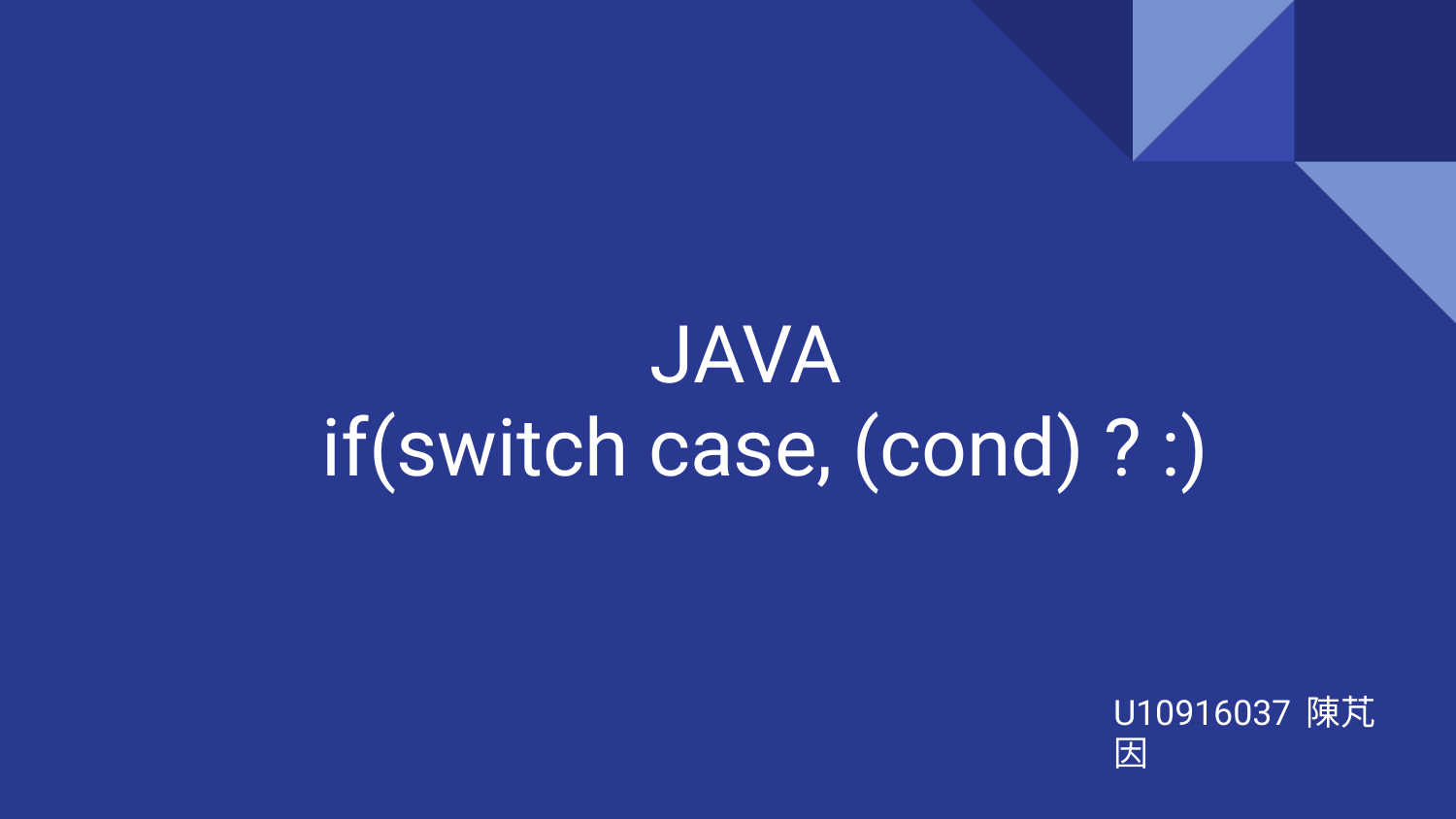

# JAVA
if(switch case, (cond) ? :)
U10916037 陳芃因